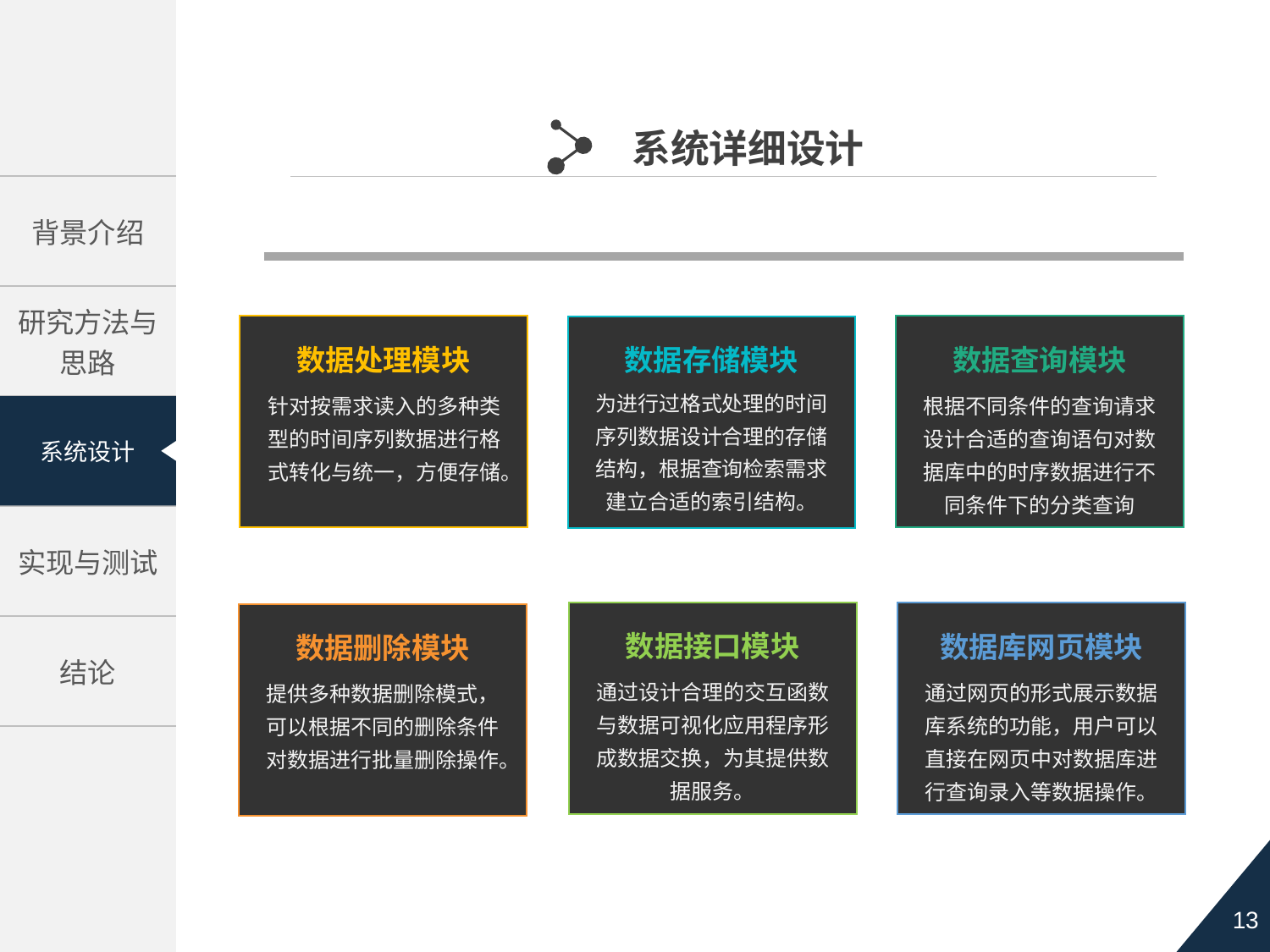

系统详细设计

数据处理模块
数据存储模块
数据查询模块
为进行过格式处理的时间序列数据设计合理的存储结构，根据查询检索需求建立合适的索引结构。
针对按需求读入的多种类型的时间序列数据进行格式转化与统一，方便存储。
根据不同条件的查询请求设计合适的查询语句对数据库中的时序数据进行不同条件下的分类查询

数据接口模块
数据库网页模块
数据删除模块
通过设计合理的交互函数与数据可视化应用程序形成数据交换，为其提供数据服务。
通过网页的形式展示数据库系统的功能，用户可以直接在网页中对数据库进行查询录入等数据操作。
提供多种数据删除模式，可以根据不同的删除条件对数据进行批量删除操作。